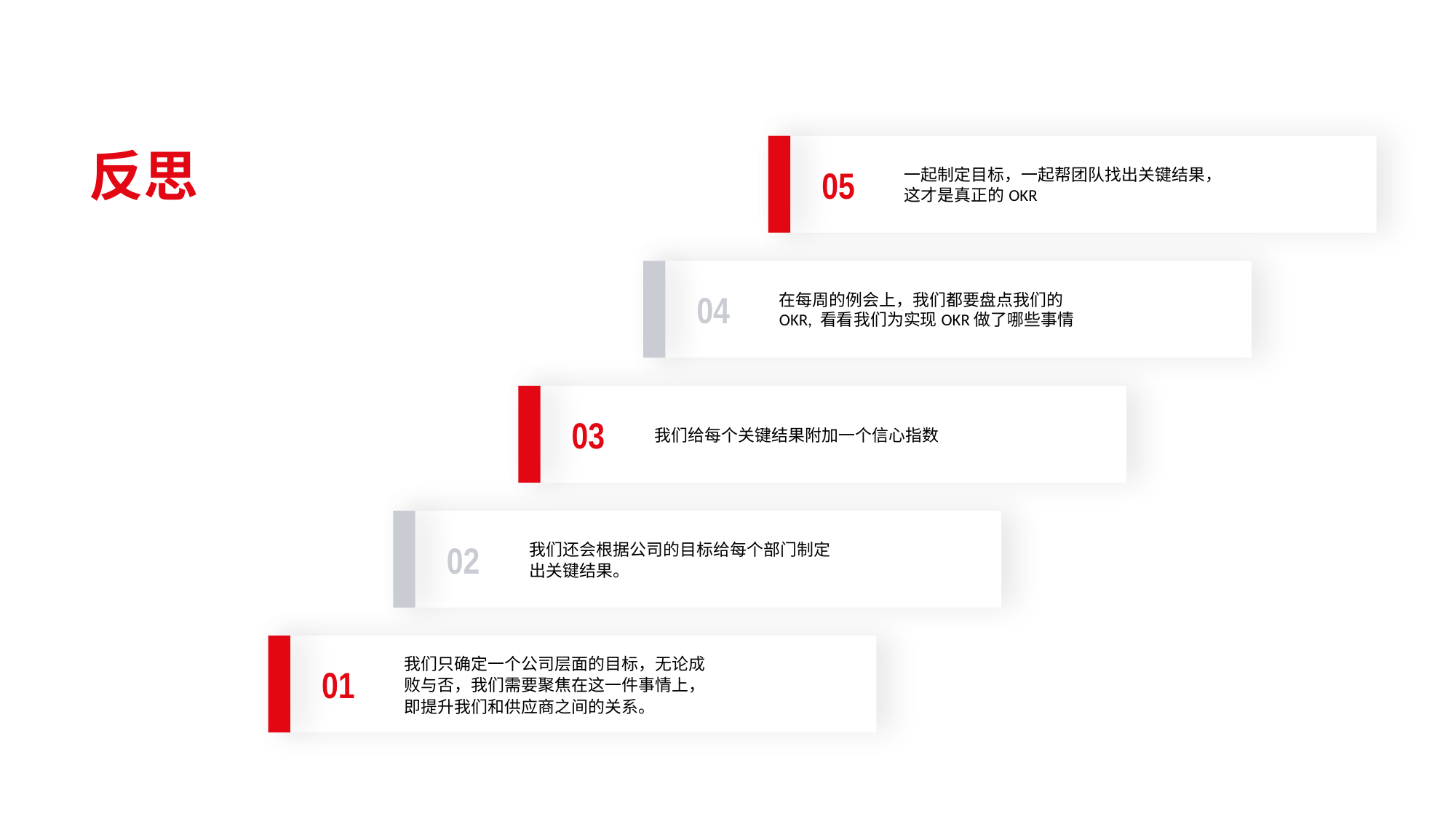

05
一起制定目标，一起帮团队找出关键结果，这才是真正的OKR

04
在每周的例会上，我们都要盘点我们的OKR, 看看我们为实现OKR做了哪些事情

03
我们给每个关键结果附加一个信心指数

02
我们还会根据公司的目标给每个部门制定出关键结果。

01
我们只确定一个公司层面的目标，无论成败与否，我们需要聚焦在这一件事情上，即提升我们和供应商之间的关系。
反思